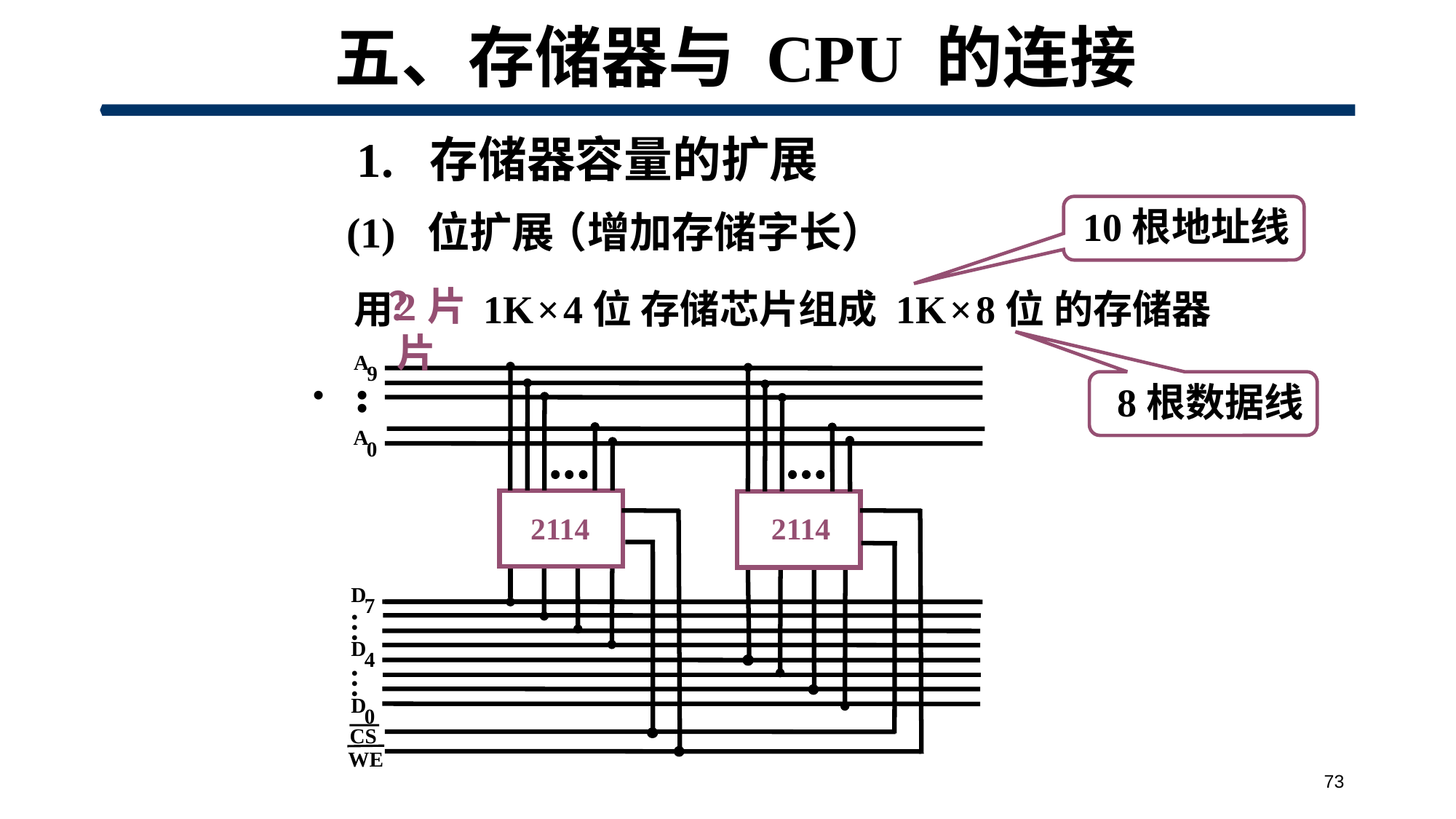

# 五、存储器与 CPU 的连接
 1.  存储器容量的扩展

10根地址线
 (1)  位扩展
（增加存储字长）
？片
2 片
 用         1K × 4位 存储芯片组成 1K × 8位 的存储器
A

•••

0

9
A

8根数据线

2114
2114

D
7

4
0

…
…
D
D

CS

WE

73